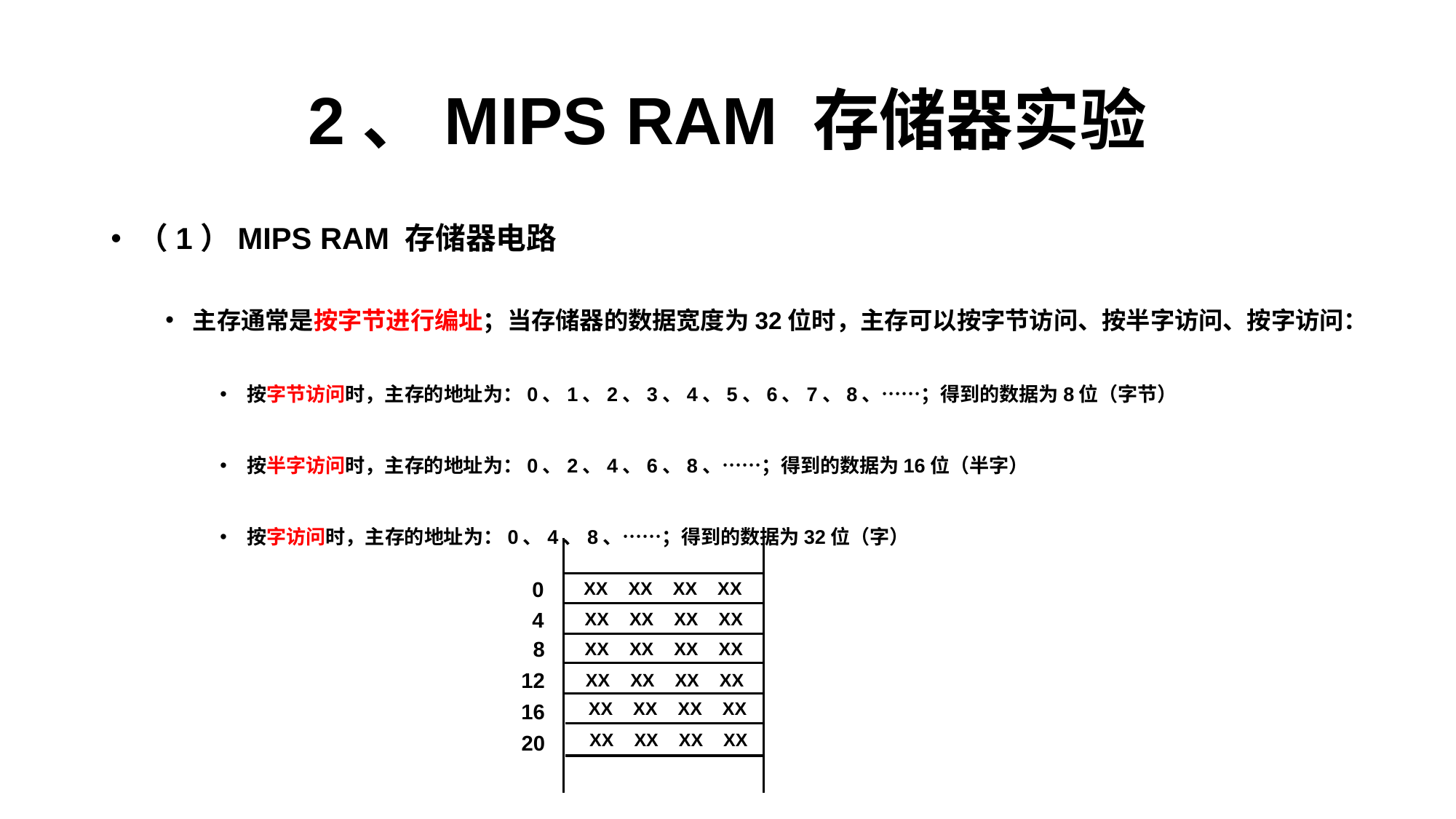

# 2、MIPS RAM 存储器实验
（1）MIPS RAM 存储器电路

主存通常是按字节进行编址；当存储器的数据宽度为32位时，主存可以按字节访问、按半字访问、按字访问：

按字节访问时，主存的地址为：0、1、2、3、4、5、6、7、8、……；得到的数据为8位（字节）

按半字访问时，主存的地址为：0、2、4、6、8、……；得到的数据为16位（半字）

按字访问时，主存的地址为：0、4、8、……；得到的数据为32位（字）

XX    XX    XX    XX
XX    XX    XX    XX
XX    XX    XX    XX
XX    XX    XX    XX
XX    XX    XX    XX
XX    XX    XX    XX
0
4
8
12
16
20